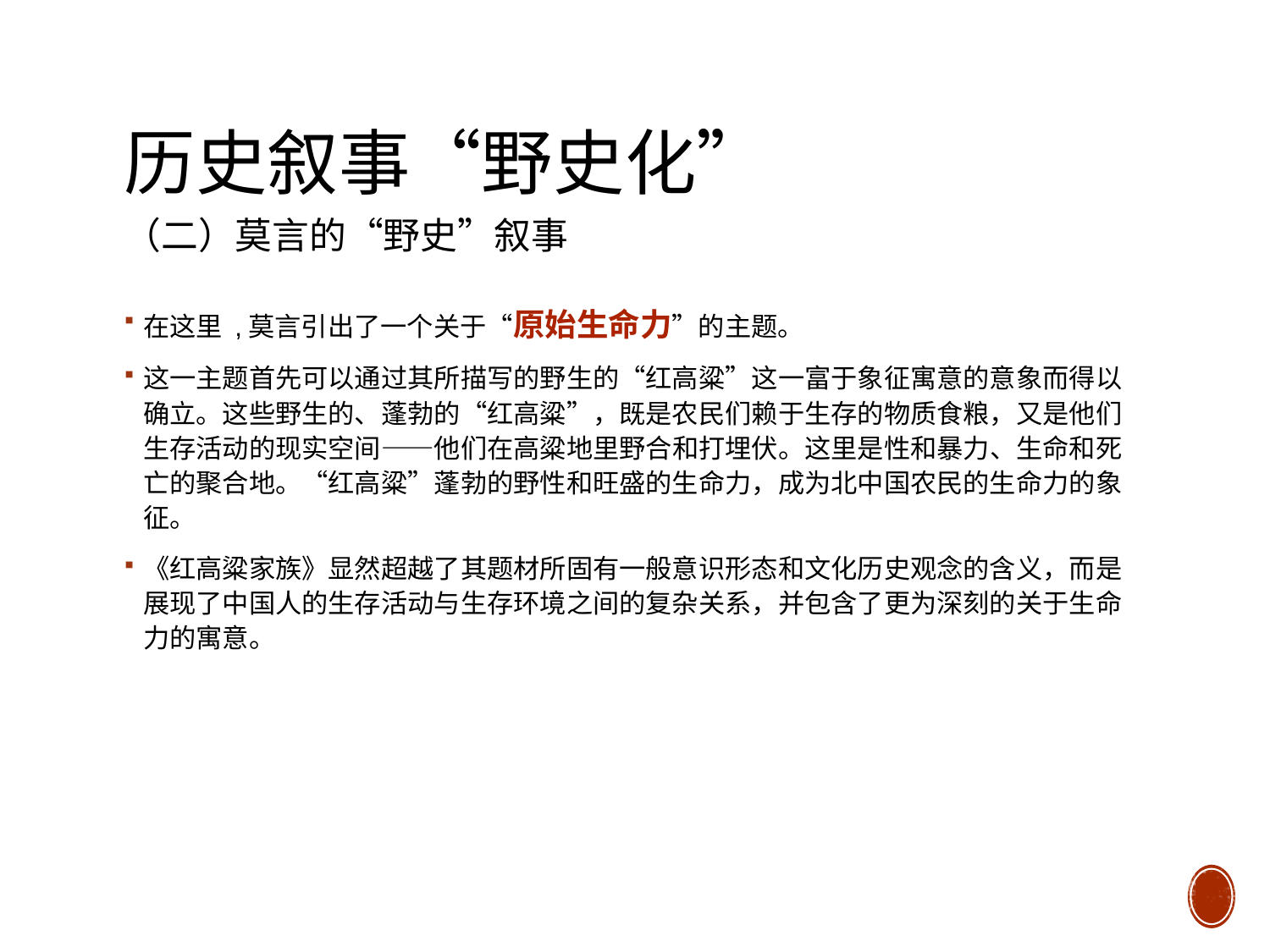

# 历史叙事“野史化” （二）莫言的“野史”叙事
在这里 ,莫言引出了一个关于“原始生命力”的主题。
这一主题首先可以通过其所描写的野生的“红高粱”这一富于象征寓意的意象而得以确立。这些野生的、蓬勃的“红高粱”，既是农民们赖于生存的物质食粮，又是他们生存活动的现实空间——他们在高粱地里野合和打埋伏。这里是性和暴力、生命和死亡的聚合地。“红高粱”蓬勃的野性和旺盛的生命力，成为北中国农民的生命力的象征。
《红高粱家族》显然超越了其题材所固有一般意识形态和文化历史观念的含义，而是展现了中国人的生存活动与生存环境之间的复杂关系，并包含了更为深刻的关于生命力的寓意。